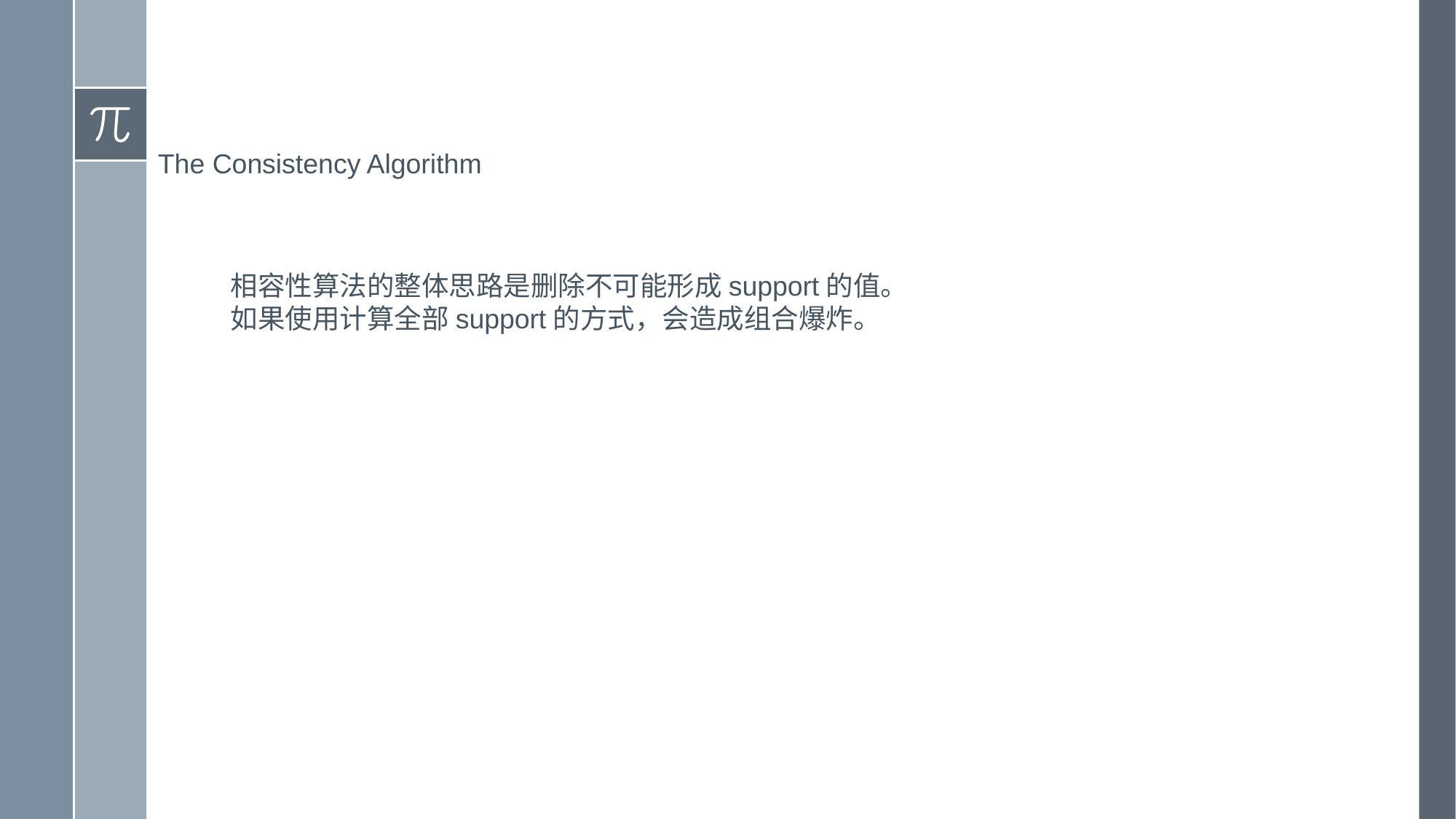

The Consistency Algorithm
相容性算法的整体思路是删除不可能形成support的值。
如果使用计算全部support的方式，会造成组合爆炸。